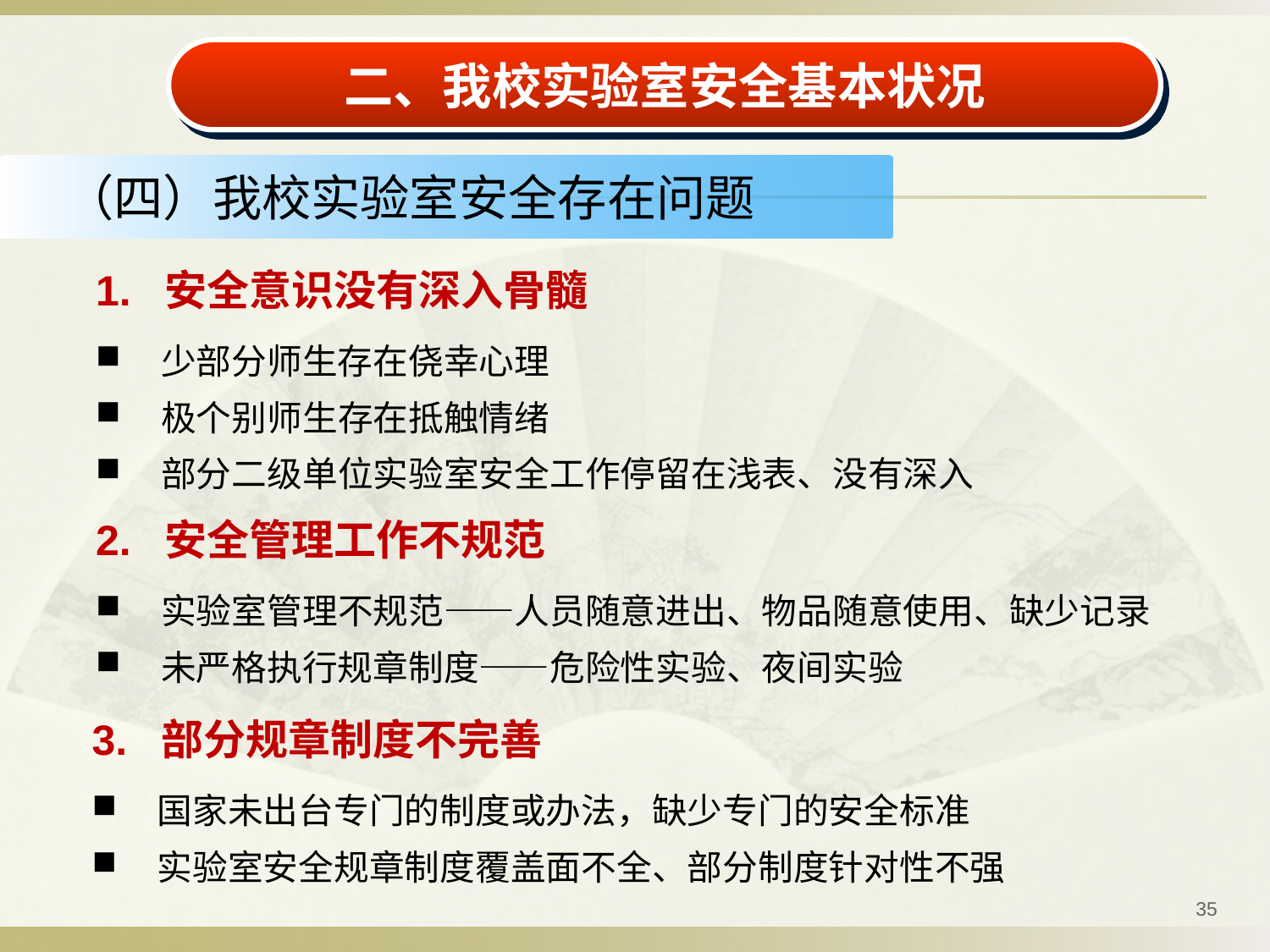

二、我校实验室安全基本状况
（四）我校实验室安全存在问题
1.  安全意识没有深入骨髓
少部分师生存在侥幸心理
极个别师生存在抵触情绪
部分二级单位实验室安全工作停留在浅表、没有深入
2.  安全管理工作不规范
实验室管理不规范——人员随意进出、物品随意使用、缺少记录
未严格执行规章制度——危险性实验、夜间实验
3.  部分规章制度不完善
国家未出台专门的制度或办法，缺少专门的安全标准
实验室安全规章制度覆盖面不全、部分制度针对性不强
35